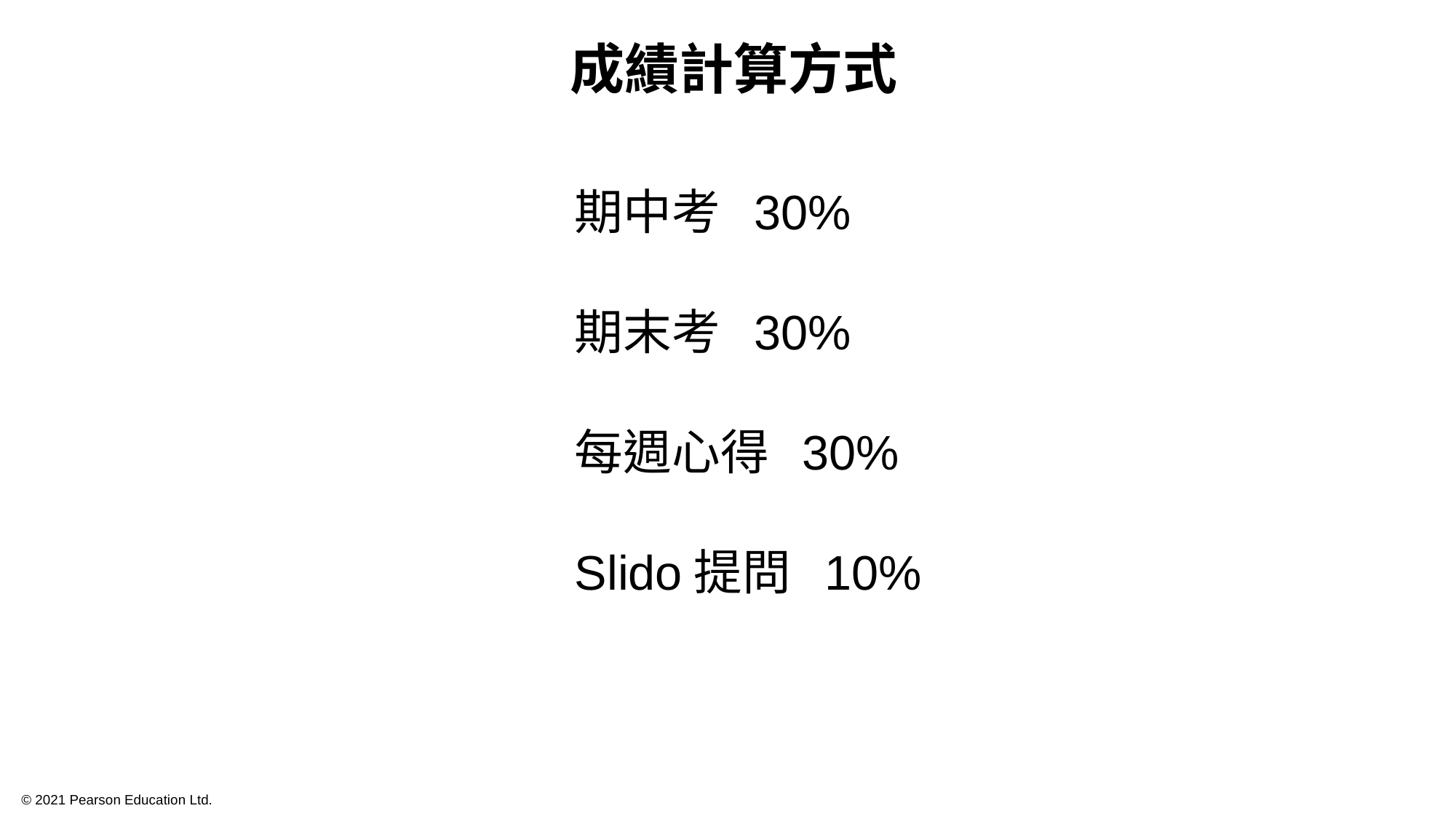

成績計算方式
期中考  30%
期末考  30%
每週心得  30%
Slido提問  10%